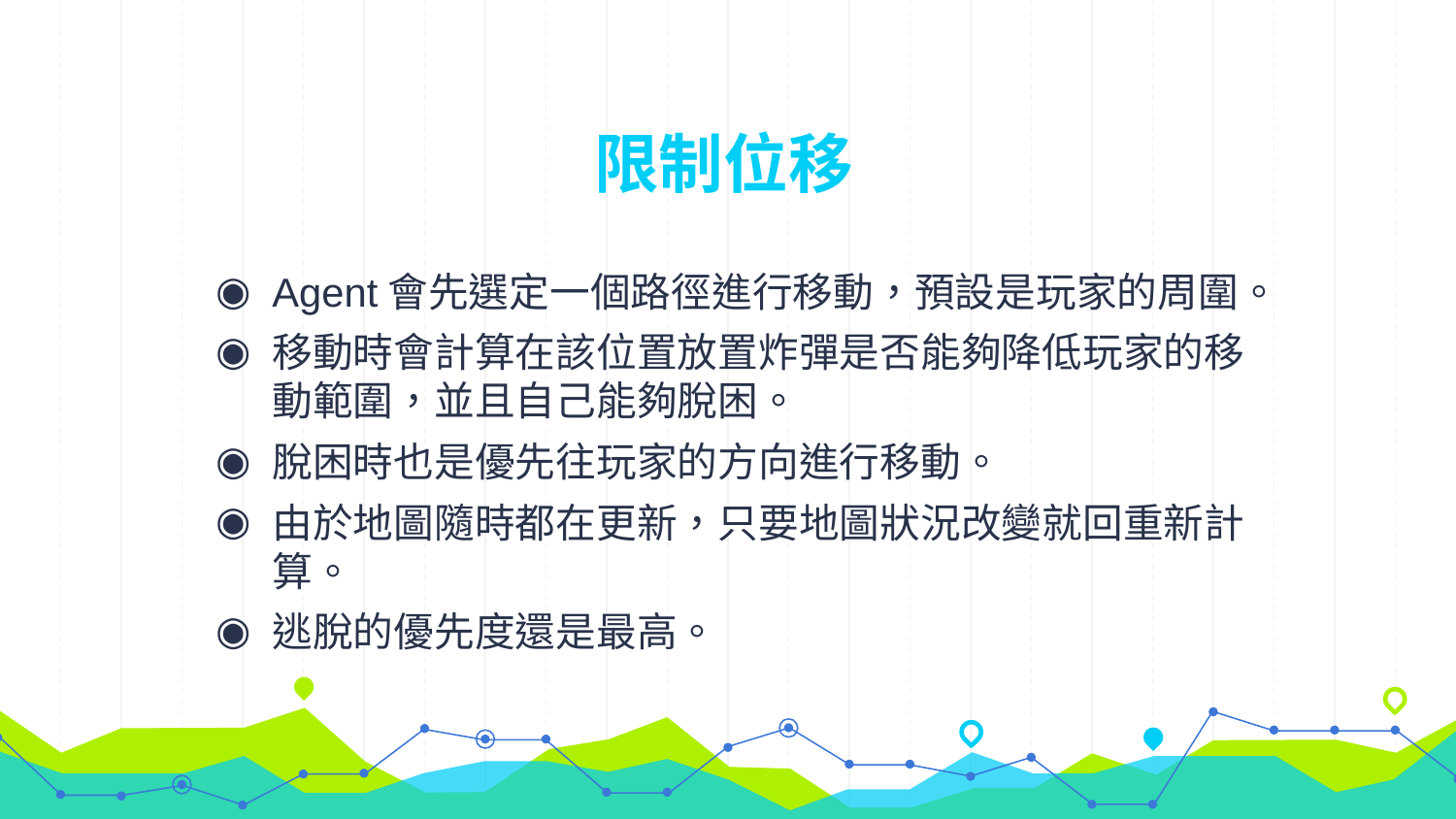

# 限制位移
Agent會先選定一個路徑進行移動，預設是玩家的周圍。
移動時會計算在該位置放置炸彈是否能夠降低玩家的移動範圍，並且自己能夠脫困。
脫困時也是優先往玩家的方向進行移動。
由於地圖隨時都在更新，只要地圖狀況改變就回重新計算。
逃脫的優先度還是最高。